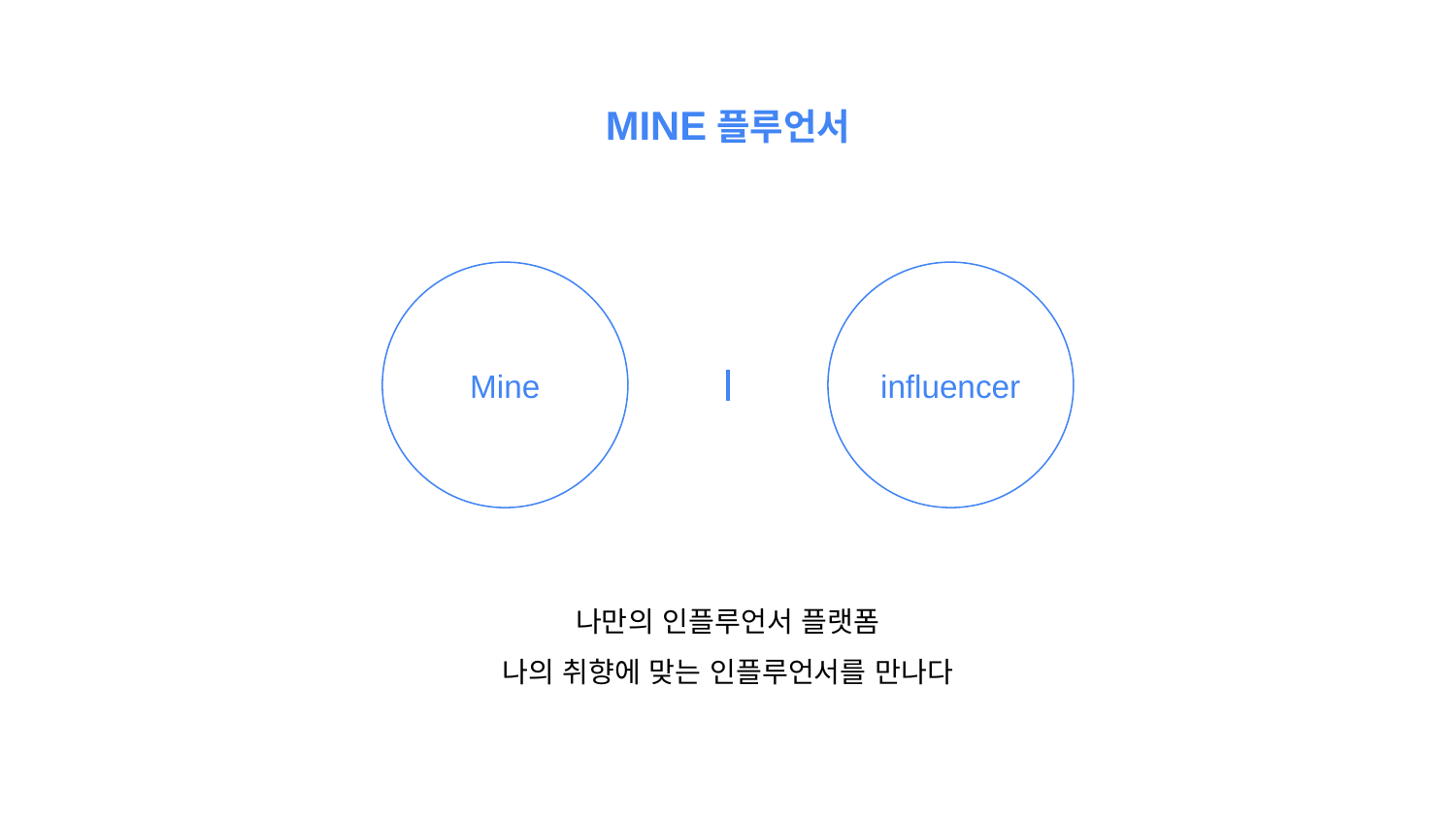

MINE플루언서
Mine
influencer
나만의 인플루언서 플랫폼
나의 취향에 맞는 인플루언서를 만나다